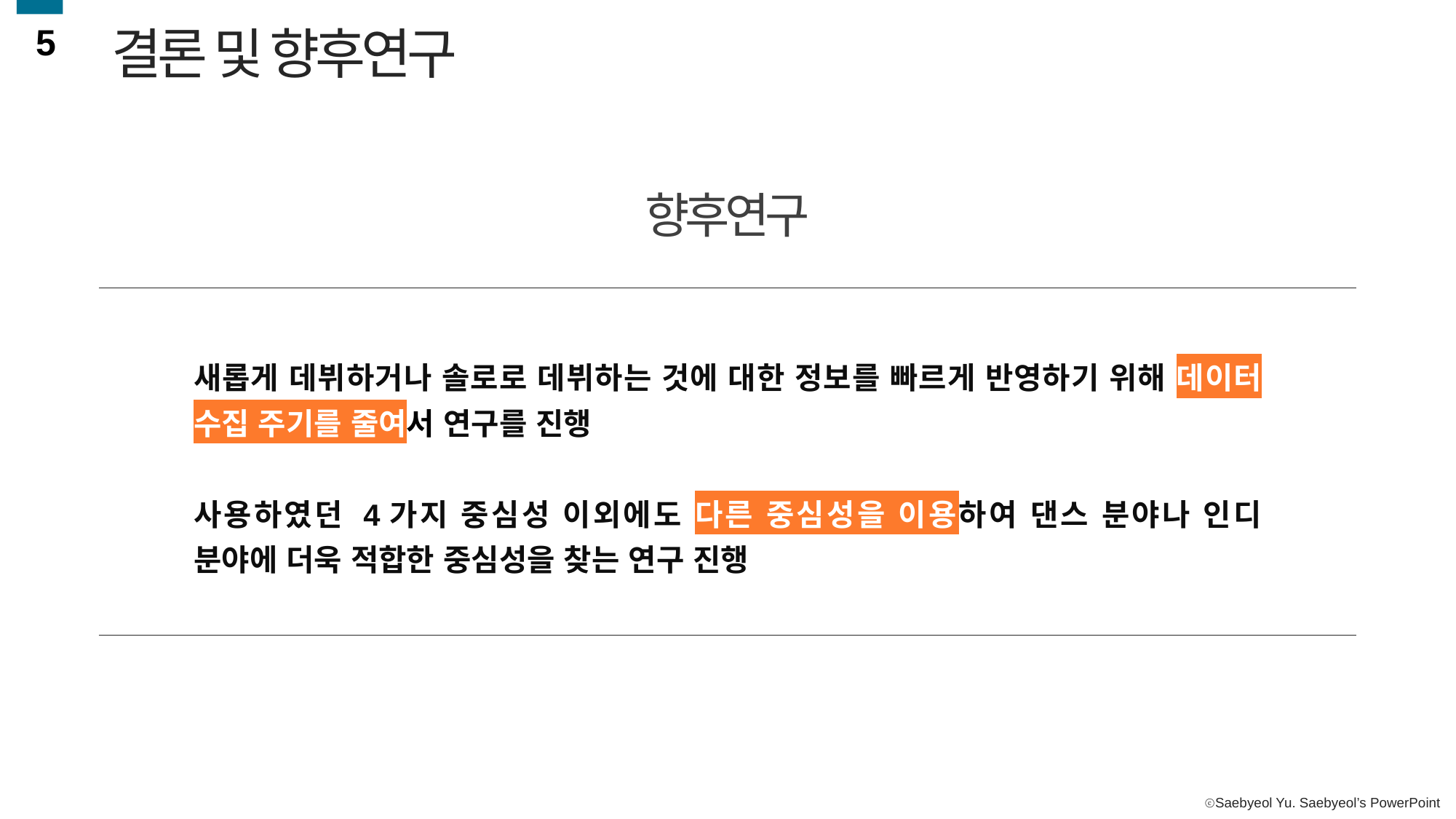

5
결론 및 향후연구
향후연구
새롭게 데뷔하거나 솔로로 데뷔하는 것에 대한 정보를 빠르게 반영하기 위해 데이터 수집 주기를 줄여서 연구를 진행

사용하였던 4가지 중심성 이외에도 다른 중심성을 이용하여 댄스 분야나 인디 분야에 더욱 적합한 중심성을 찾는 연구 진행